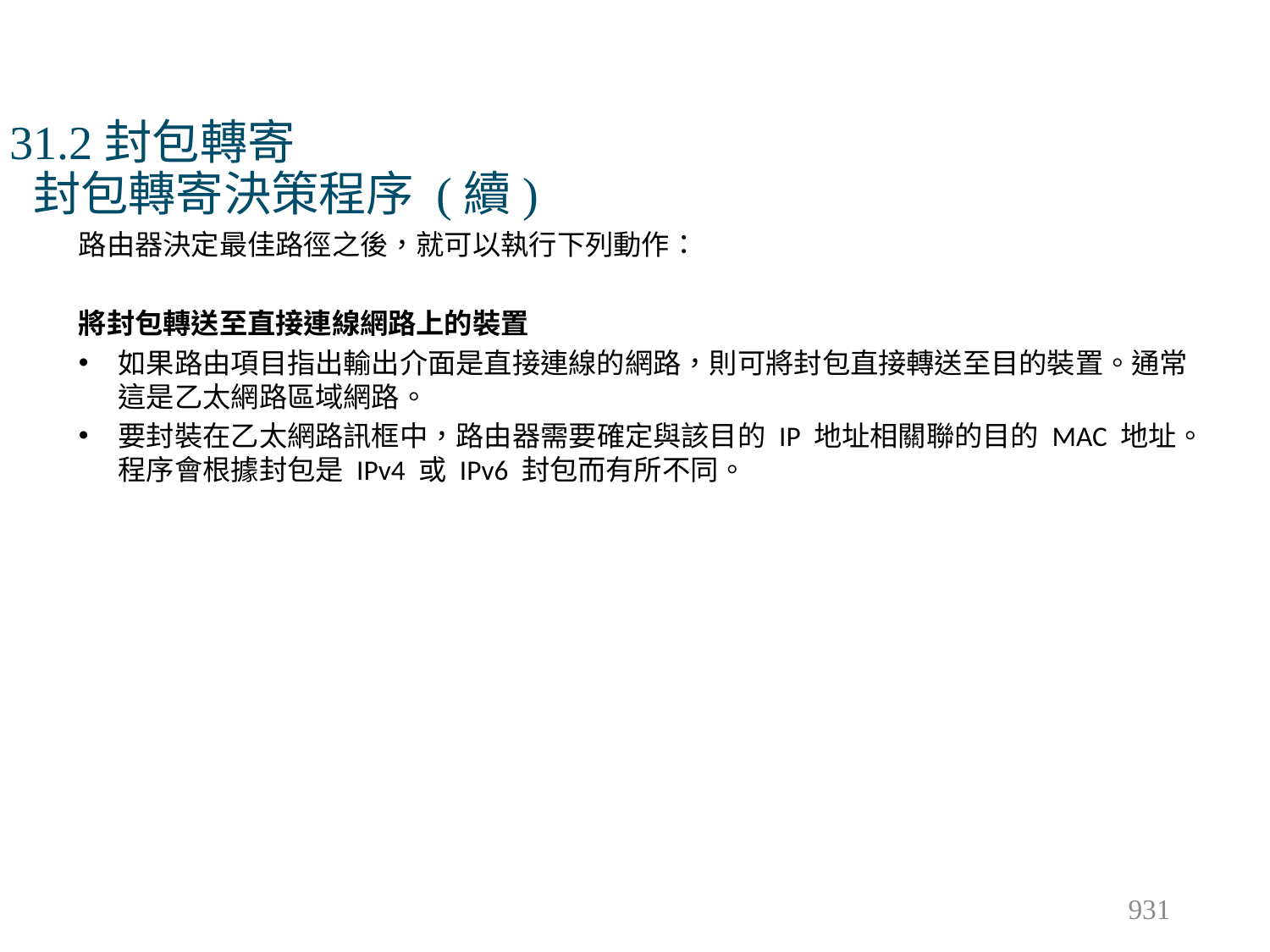

# 31.2封包轉寄 封包轉寄決策程序 (續)
路由器決定最佳路徑之後，就可以執行下列動作：

將封包轉送至直接連線網路上的裝置
如果路由項目指出輸出介面是直接連線的網路，則可將封包直接轉送至目的裝置。通常這是乙太網路區域網路。
要封裝在乙太網路訊框中，路由器需要確定與該目的 IP 地址相關聯的目的 MAC 地址。程序會根據封包是 IPv4 或 IPv6 封包而有所不同。

931